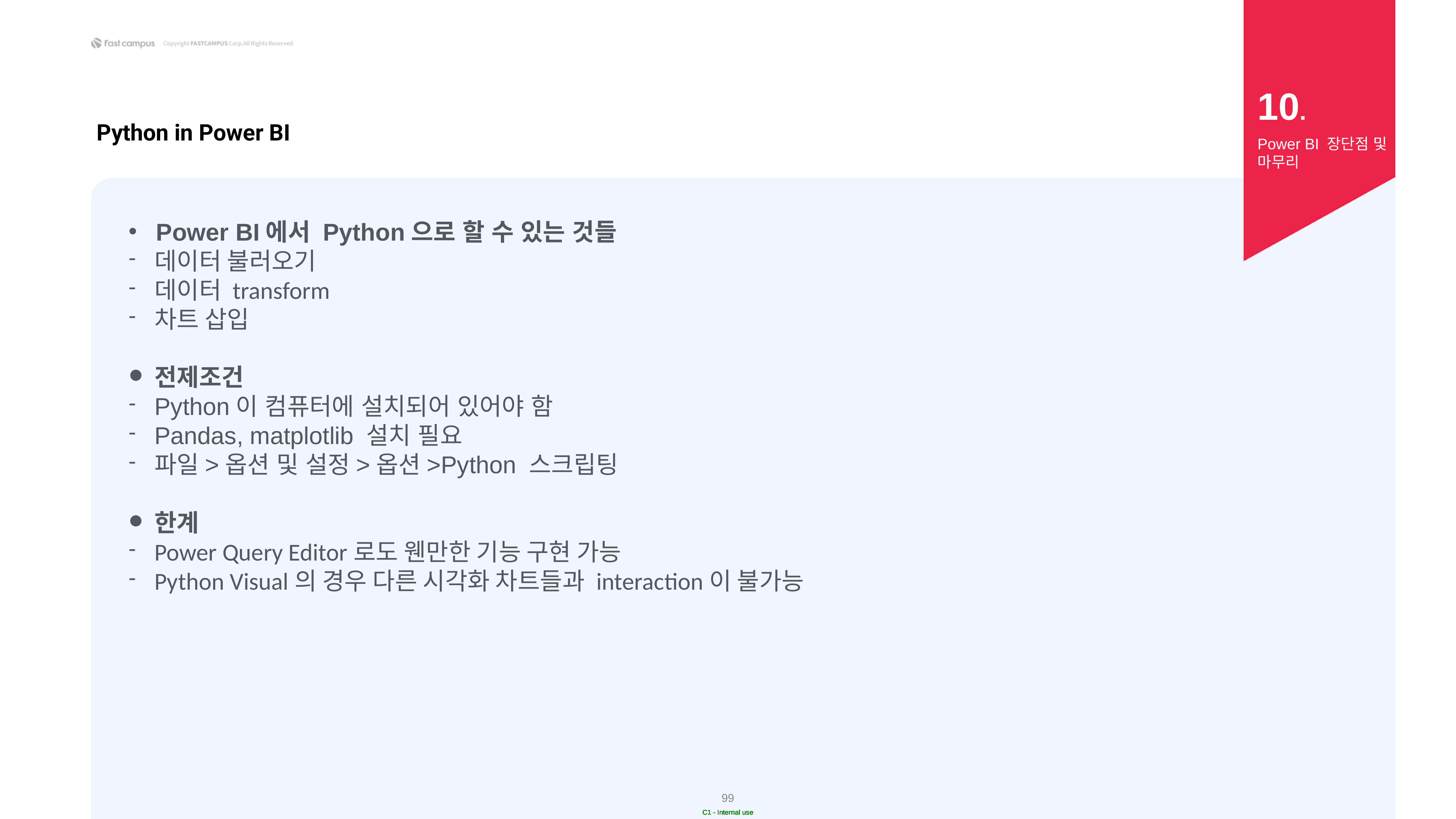

10.
Python in Power BI
Power BI 장단점 및 마무리

Power BI에서 Python으로 할 수 있는 것들
데이터 불러오기
데이터 transform
차트 삽입

전제조건
Python이 컴퓨터에 설치되어 있어야 함
Pandas, matplotlib 설치 필요
파일>옵션 및 설정>옵션>Python 스크립팅

한계
Power Query Editor로도 웬만한 기능 구현 가능
Python Visual의 경우 다른 시각화 차트들과 interaction이 불가능
99